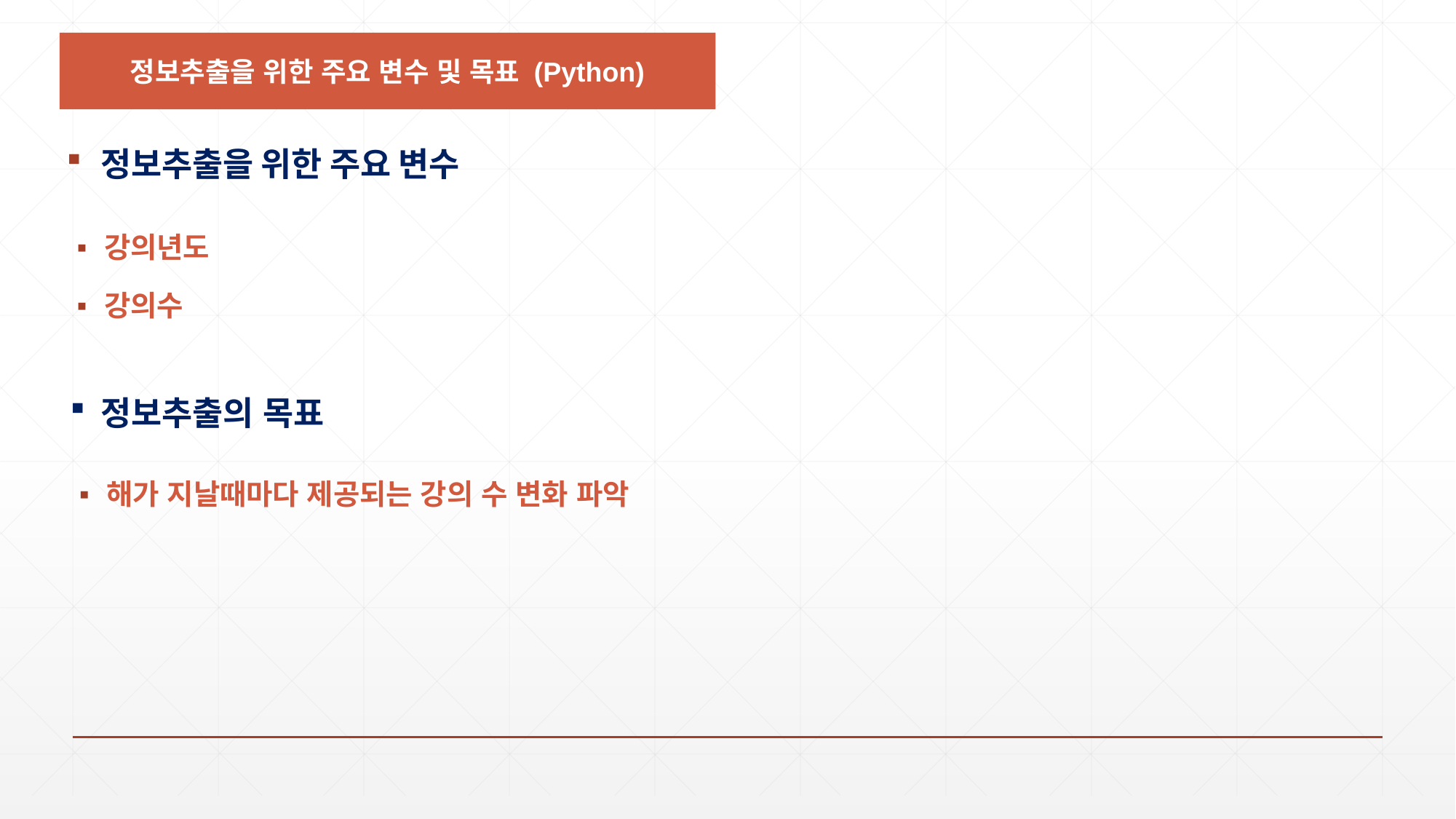

정보추출을 위한 주요 변수 및 목표 (Python)
정보추출을 위한 주요 변수
강의년도
강의수
정보추출의 목표
해가 지날때마다 제공되는 강의 수 변화 파악